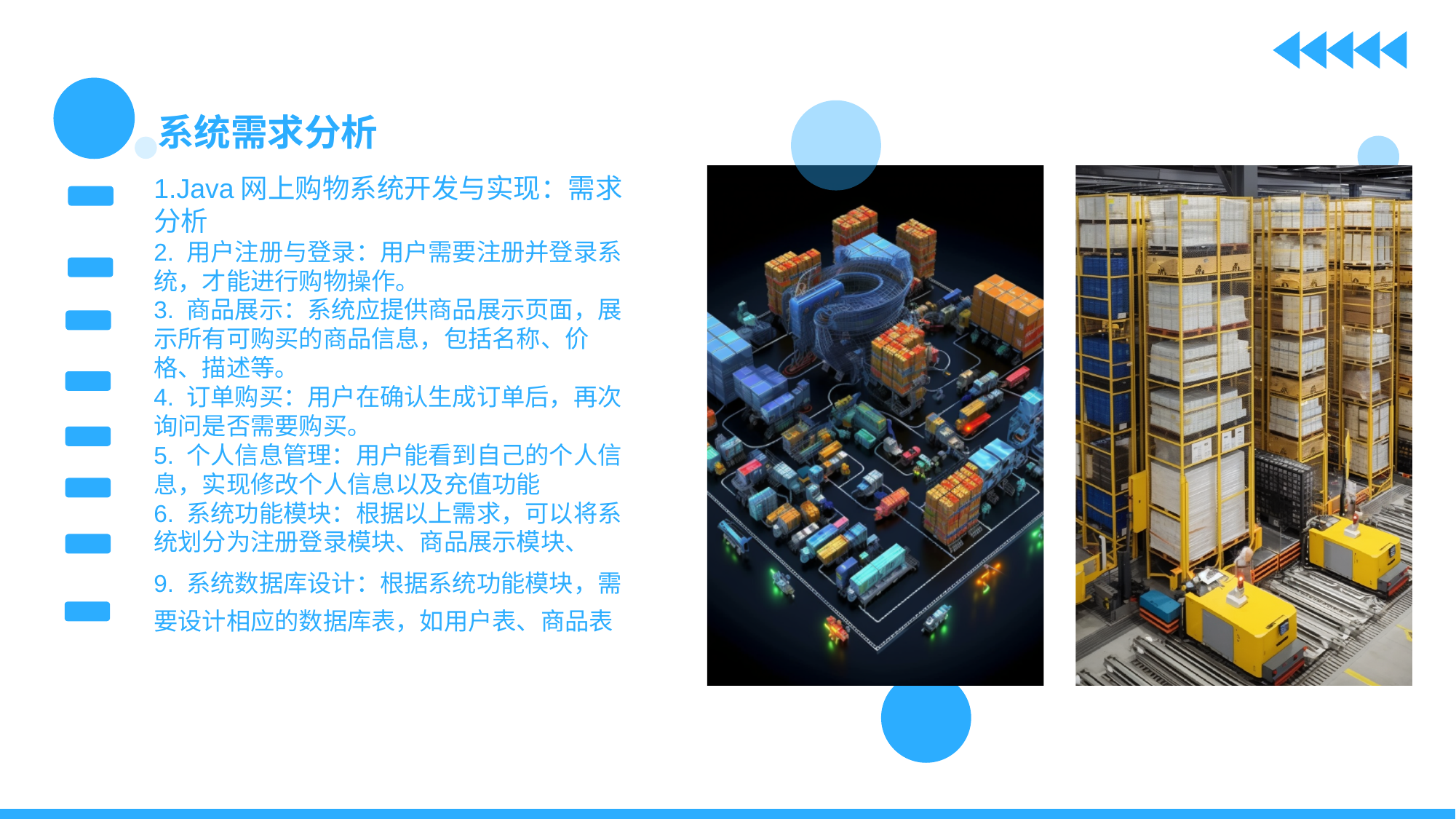

系统需求分析

1.Java网上购物系统开发与实现：需求分析
2. 用户注册与登录：用户需要注册并登录系统，才能进行购物操作。
3. 商品展示：系统应提供商品展示页面，展示所有可购买的商品信息，包括名称、价格、描述等。
4. 订单购买：用户在确认生成订单后，再次询问是否需要购买。
5. 个人信息管理：用户能看到自己的个人信息，实现修改个人信息以及充值功能
6. 系统功能模块：根据以上需求，可以将系统划分为注册登录模块、商品展示模块、
9. 系统数据库设计：根据系统功能模块，需要设计相应的数据库表，如用户表、商品表